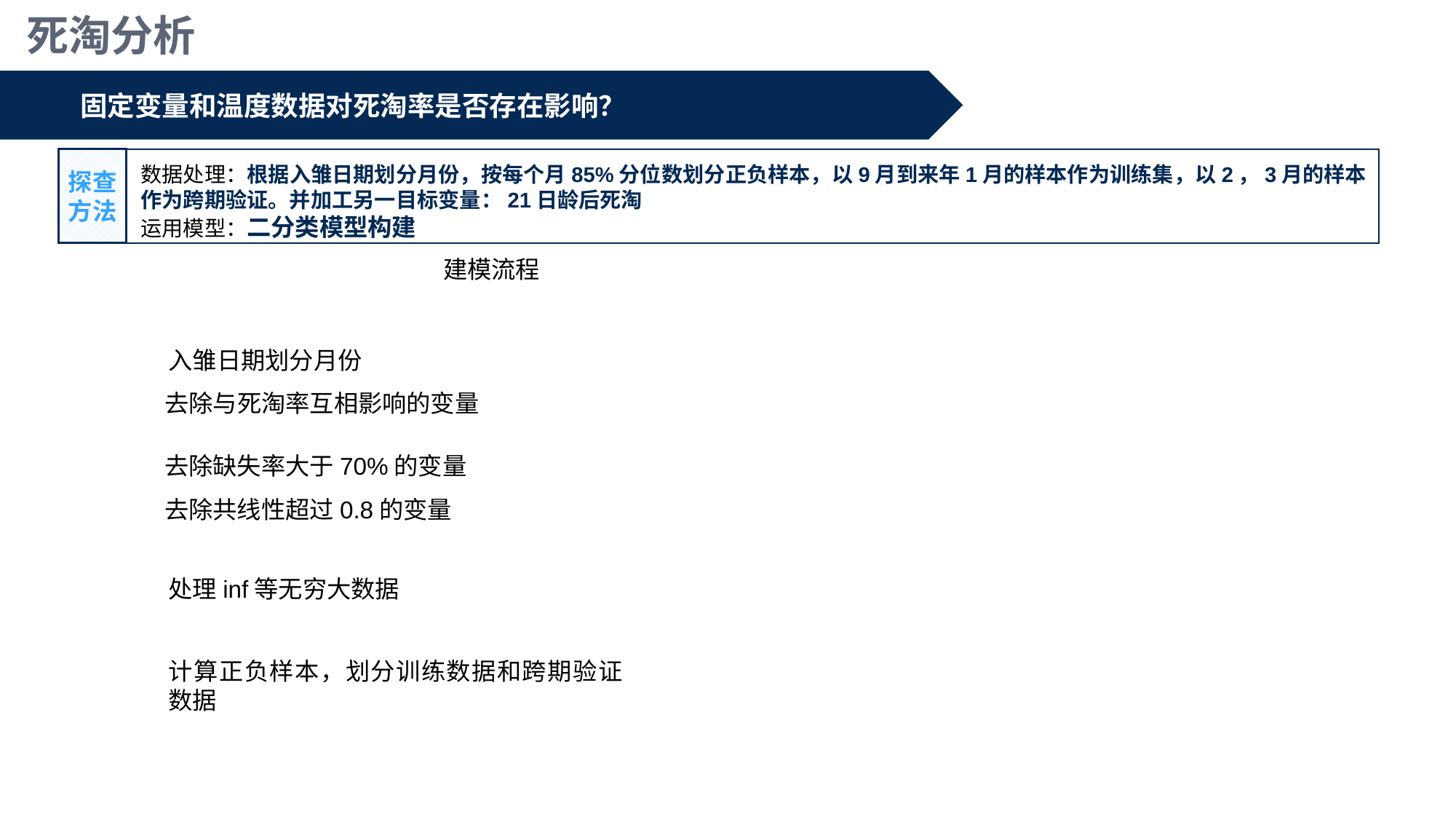

死淘分析

固定变量和温度数据对死淘率是否存在影响？

探查方法

数据处理：根据入雏日期划分月份，按每个月85%分位数划分正负样本，以9月到来年1月的样本作为训练集，以2，3月的样本作为跨期验证。并加工另一目标变量：21日龄后死淘
运用模型：二分类模型构建
建模流程
入雏日期划分月份
去除与死淘率互相影响的变量
去除缺失率大于70%的变量
去除共线性超过0.8的变量
处理inf等无穷大数据
计算正负样本，划分训练数据和跨期验证数据